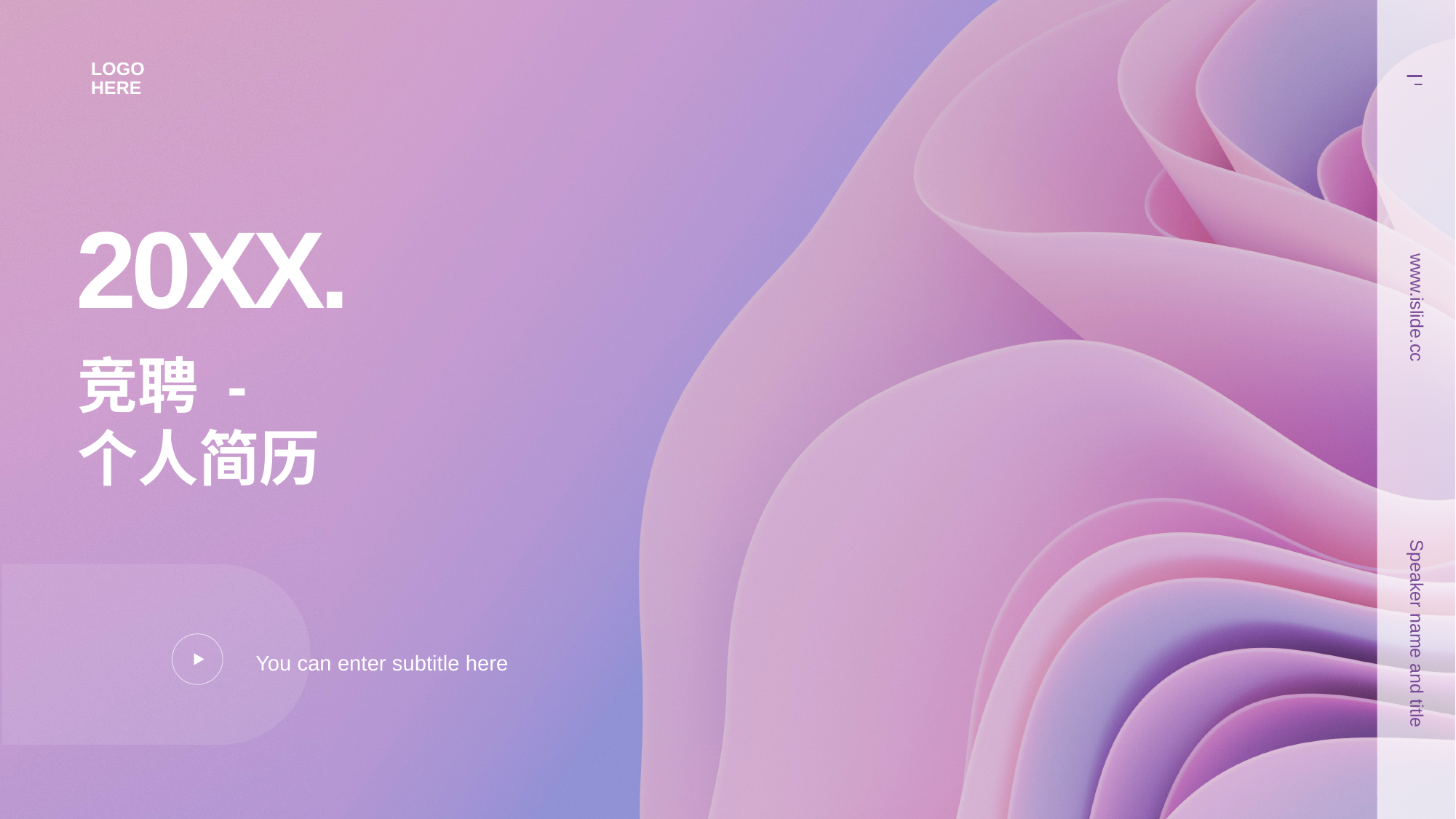

LOGO HERE
20XX.
www.islide.cc
# 竞聘 - 个人简历
Speaker name and title
You can enter subtitle here